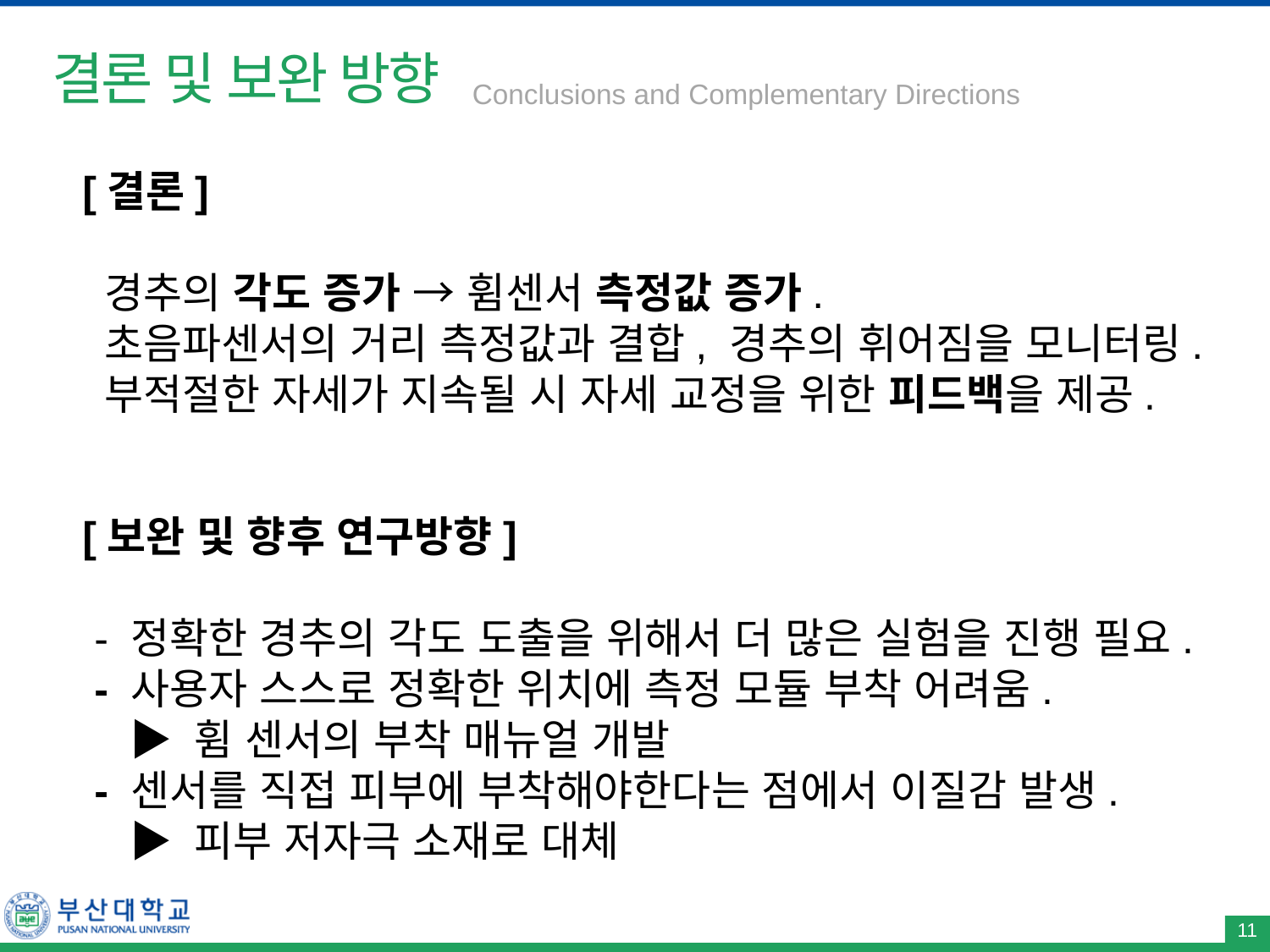

# 결론 및 보완 방향
Conclusions and Complementary Directions
[결론]

 경추의 각도 증가 → 휨센서 측정값 증가.
 초음파센서의 거리 측정값과 결합, 경추의 휘어짐을 모니터링.
 부적절한 자세가 지속될 시 자세 교정을 위한 피드백을 제공.
[보완 및 향후 연구방향]

 - 정확한 경추의 각도 도출을 위해서 더 많은 실험을 진행 필요.
 - 사용자 스스로 정확한 위치에 측정 모듈 부착 어려움.
    ▶ 휨 센서의 부착 매뉴얼 개발
 - 센서를 직접 피부에 부착해야한다는 점에서 이질감 발생.
    ▶ 피부 저자극 소재로 대체
11